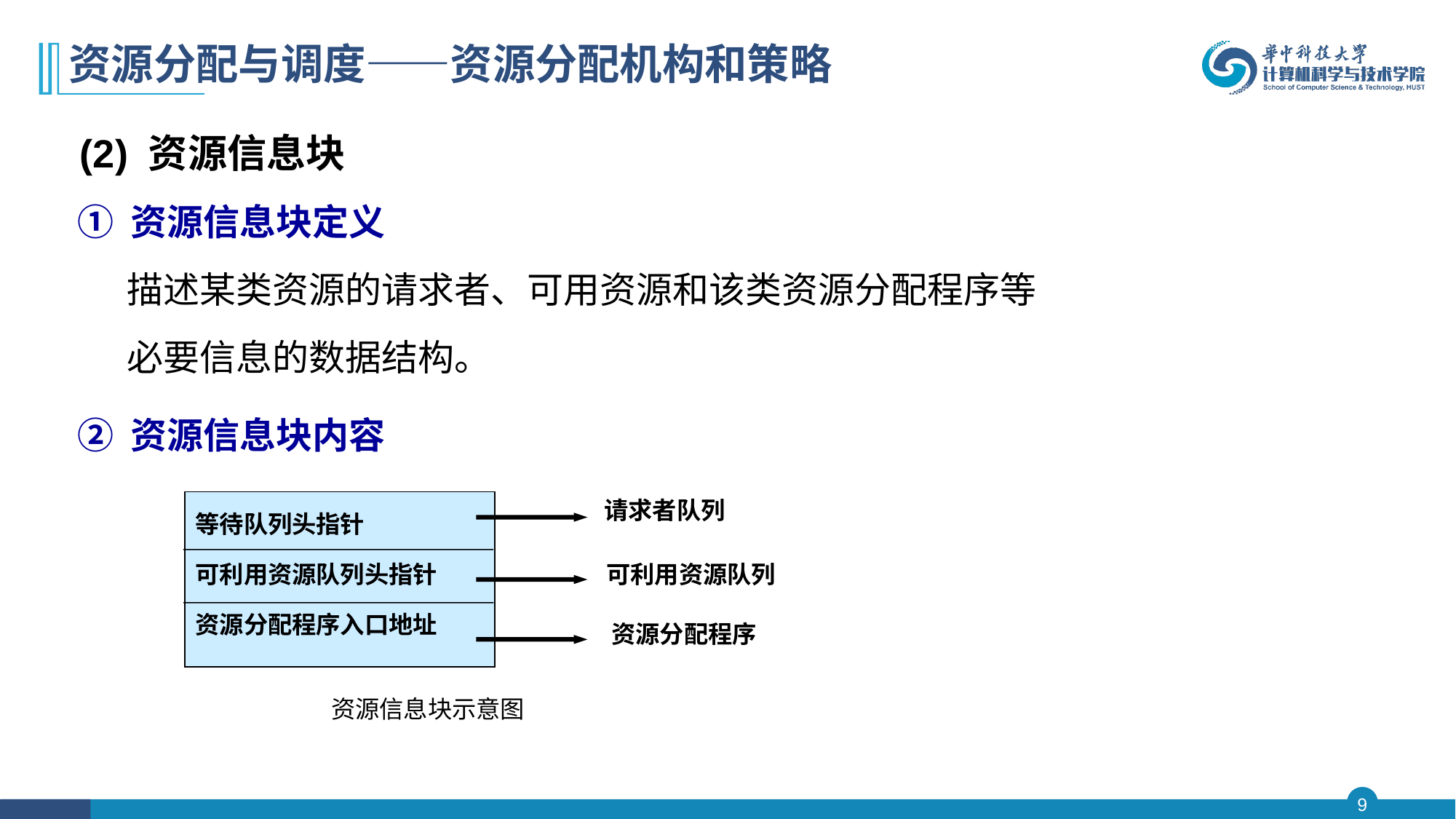

# 资源分配与调度——资源分配机构和策略
 (2) 资源信息块
 ① 资源信息块定义
      描述某类资源的请求者、可用资源和该类资源分配程序等
      必要信息的数据结构。
 ② 资源信息块内容
请求者队列
等待队列头指针
可利用资源队列头指针
资源分配程序入口地址

可利用资源队列
资源分配程序
资源信息块示意图